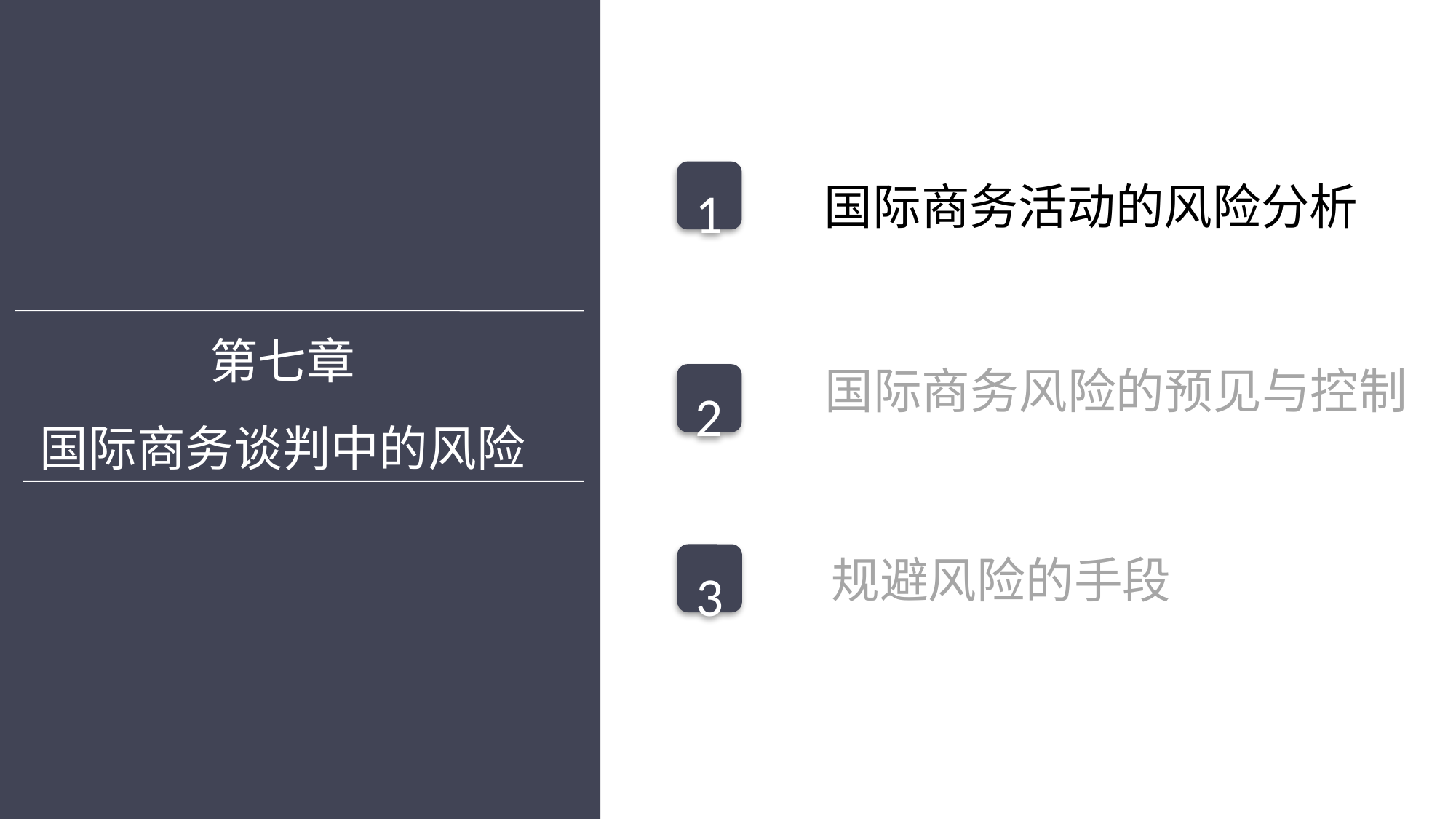

国际商务活动的风险分析
1
第七章
国际商务谈判中的风险

国际商务风险的预见与控制
2
3
规避风险的手段